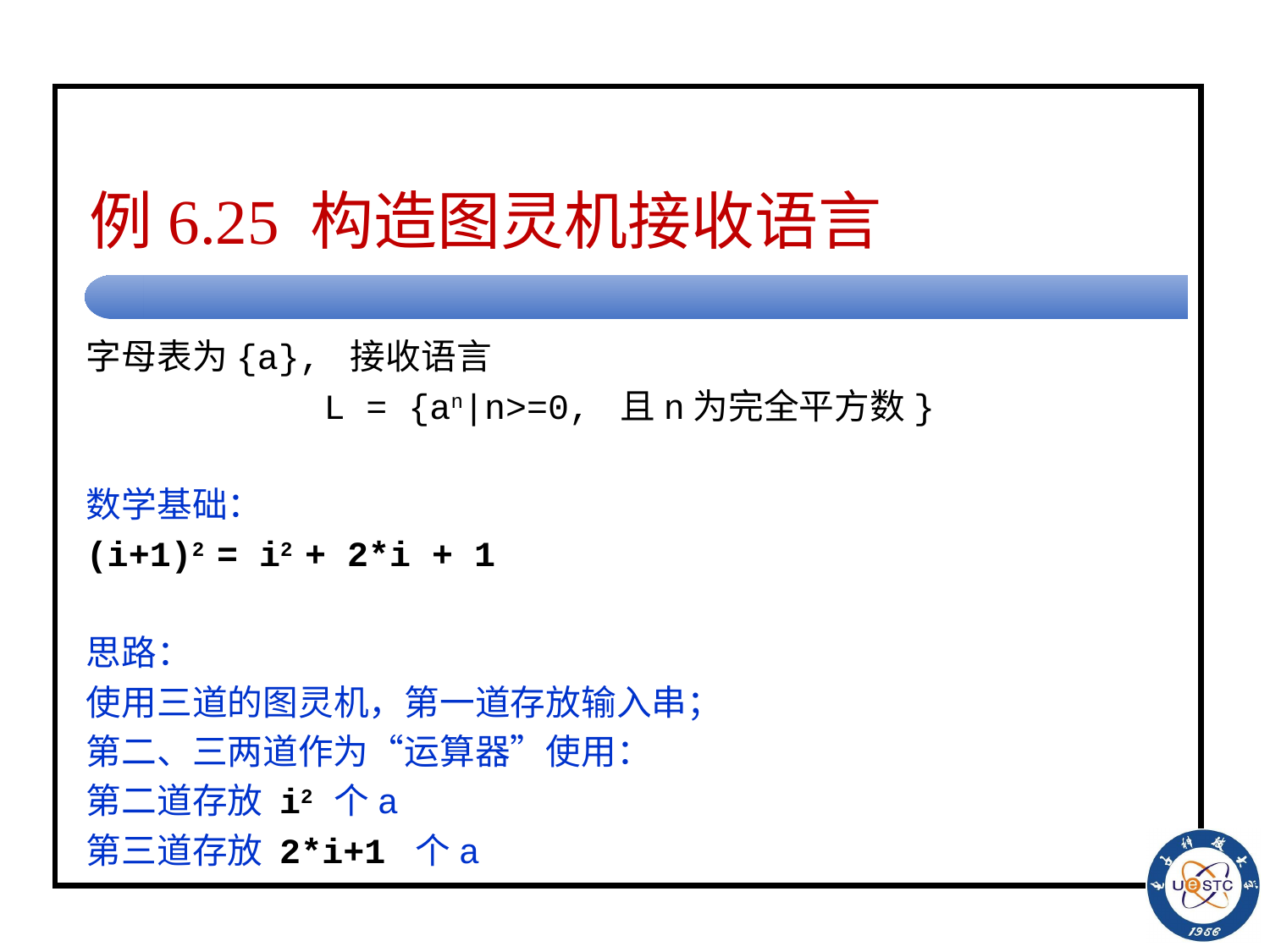

# 例6.25 构造图灵机接收语言
字母表为{a}, 接收语言
L = {an|n>=0, 且n为完全平方数}

数学基础：
(i+1)2 = i2 + 2*i + 1

思路：
使用三道的图灵机，第一道存放输入串；
第二、三两道作为“运算器”使用：
第二道存放 i2 个a
第三道存放 2*i+1 个a